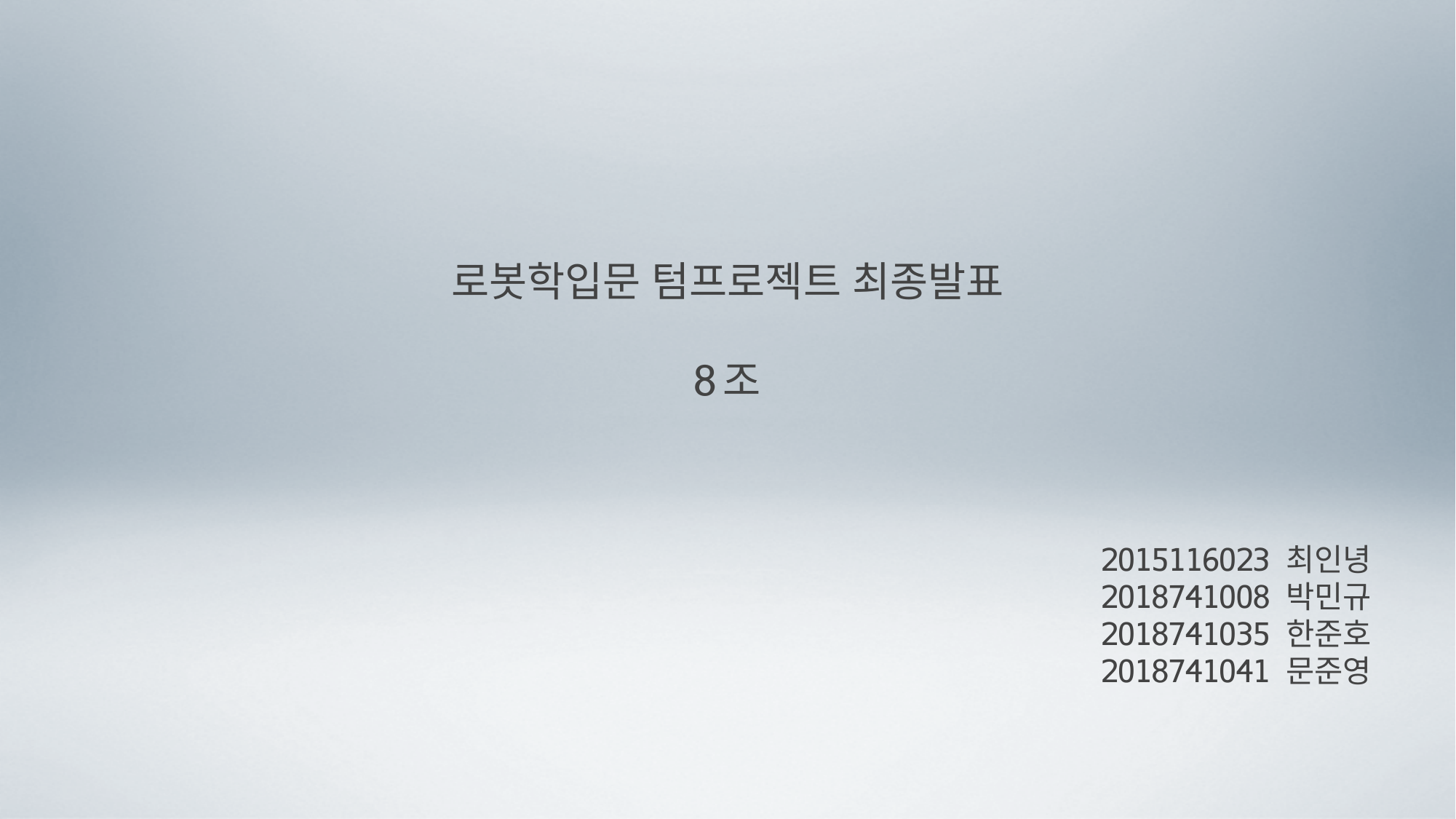

# 로봇학입문 텀프로젝트 최종발표 8조
2015116023 최인녕
2018741008 박민규
2018741035 한준호
2018741041 문준영